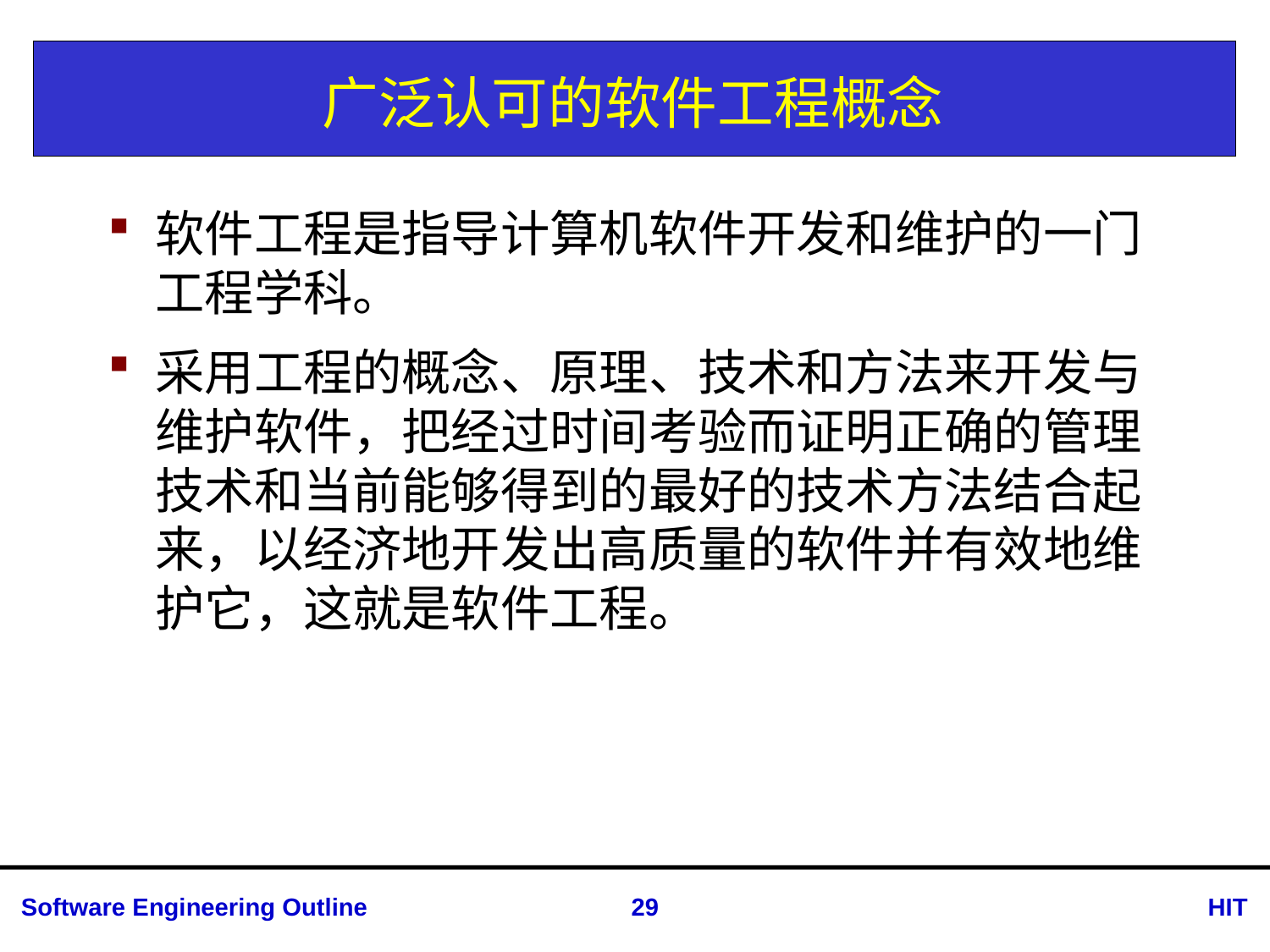

# 广泛认可的软件工程概念
软件工程是指导计算机软件开发和维护的一门工程学科。
采用工程的概念、原理、技术和方法来开发与维护软件，把经过时间考验而证明正确的管理技术和当前能够得到的最好的技术方法结合起来，以经济地开发出高质量的软件并有效地维护它，这就是软件工程。